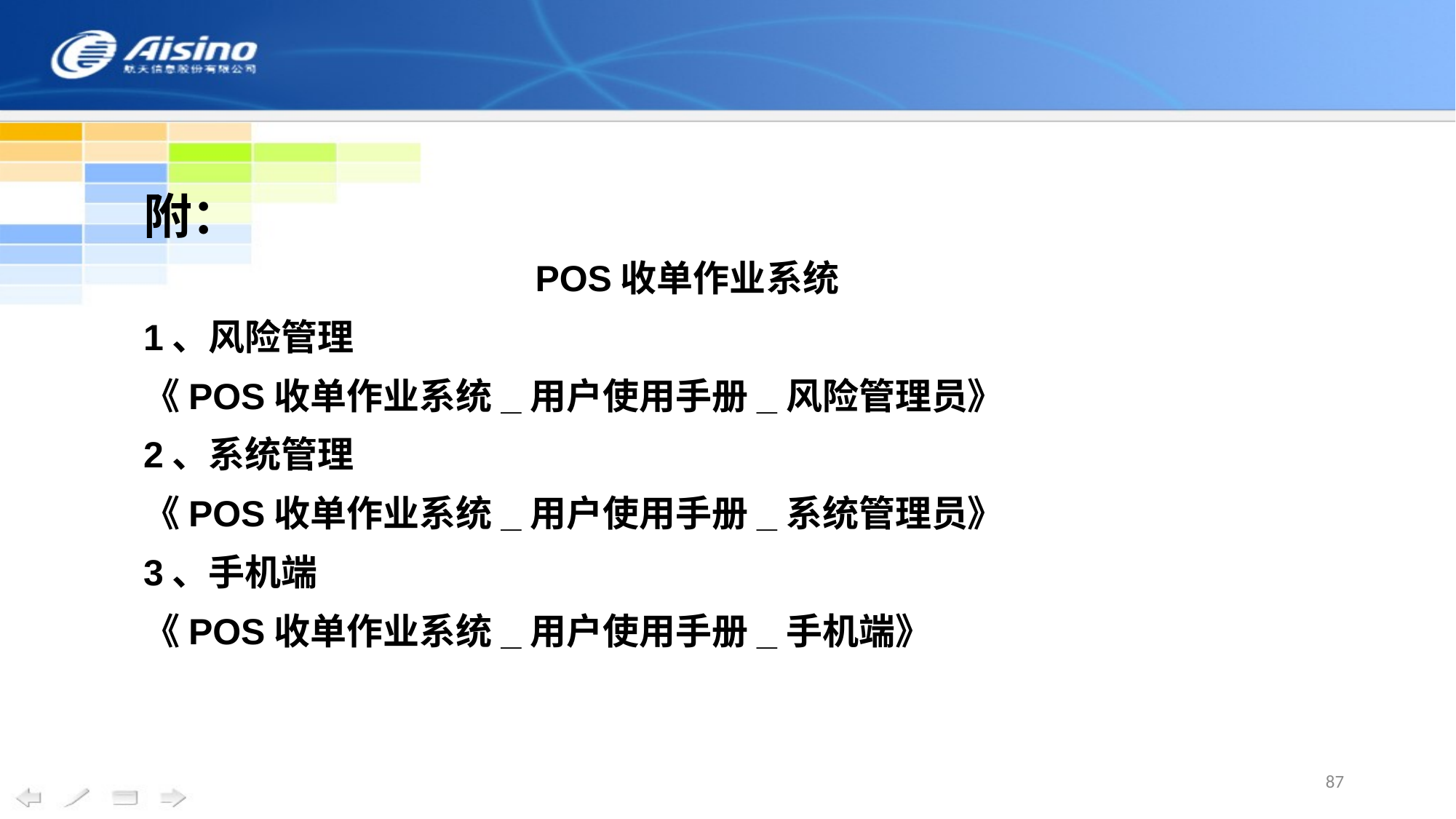

附：
POS收单作业系统
1、风险管理
《POS收单作业系统_用户使用手册_风险管理员》
2、系统管理
《POS收单作业系统_用户使用手册_系统管理员》
3、手机端
《POS收单作业系统_用户使用手册_手机端》
87